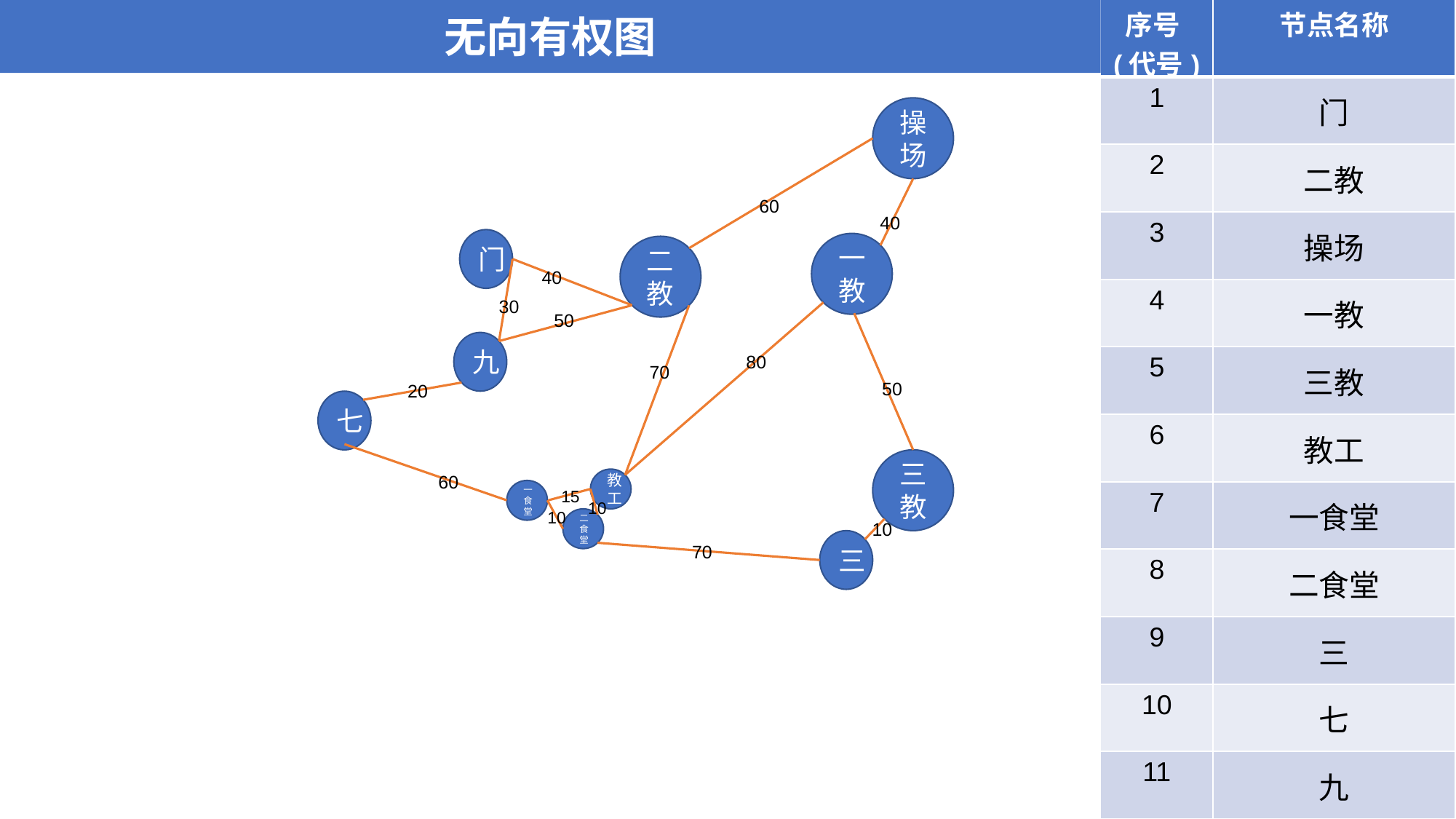

| 序号(代号) | 节点名称 |
| --- | --- |
| 1 | 门 |
| 2 | 二教 |
| 3 | 操场 |
| 4 | 一教 |
| 5 | 三教 |
| 6 | 教工 |
| 7 | 一食堂 |
| 8 | 二食堂 |
| 9 | 三 |
| 10 | 七 |
| 11 | 九 |
无向有权图
操场
60
40
门
一教
二教
40
30
50
九
80
70
50
20
七
三教
60
教工
一食堂
15
10
10
二食堂
10
三
70